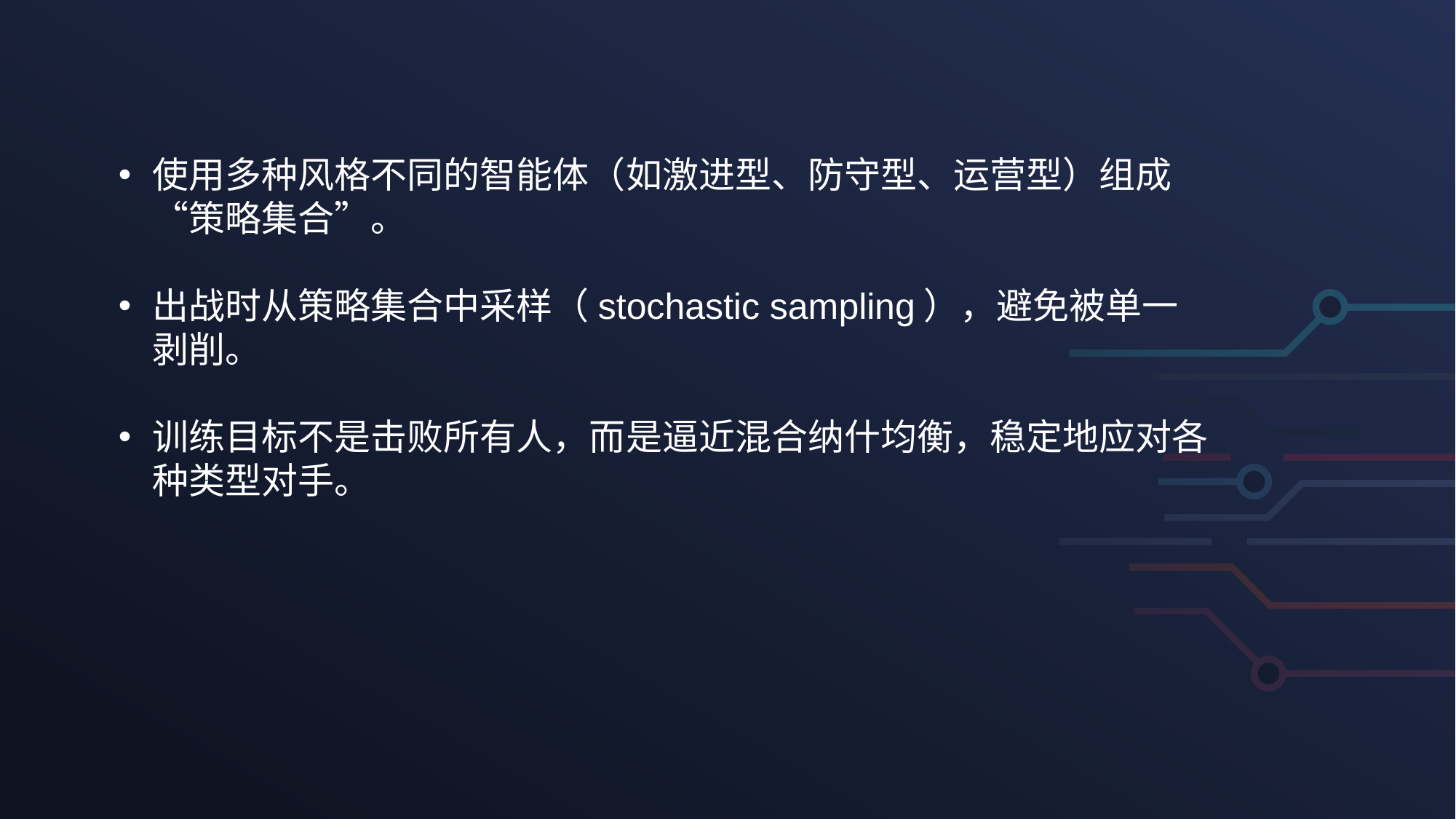

使用多种风格不同的智能体（如激进型、防守型、运营型）组成“策略集合”。

出战时从策略集合中采样（stochastic sampling），避免被单一剥削。

训练目标不是击败所有人，而是逼近混合纳什均衡，稳定地应对各种类型对手。